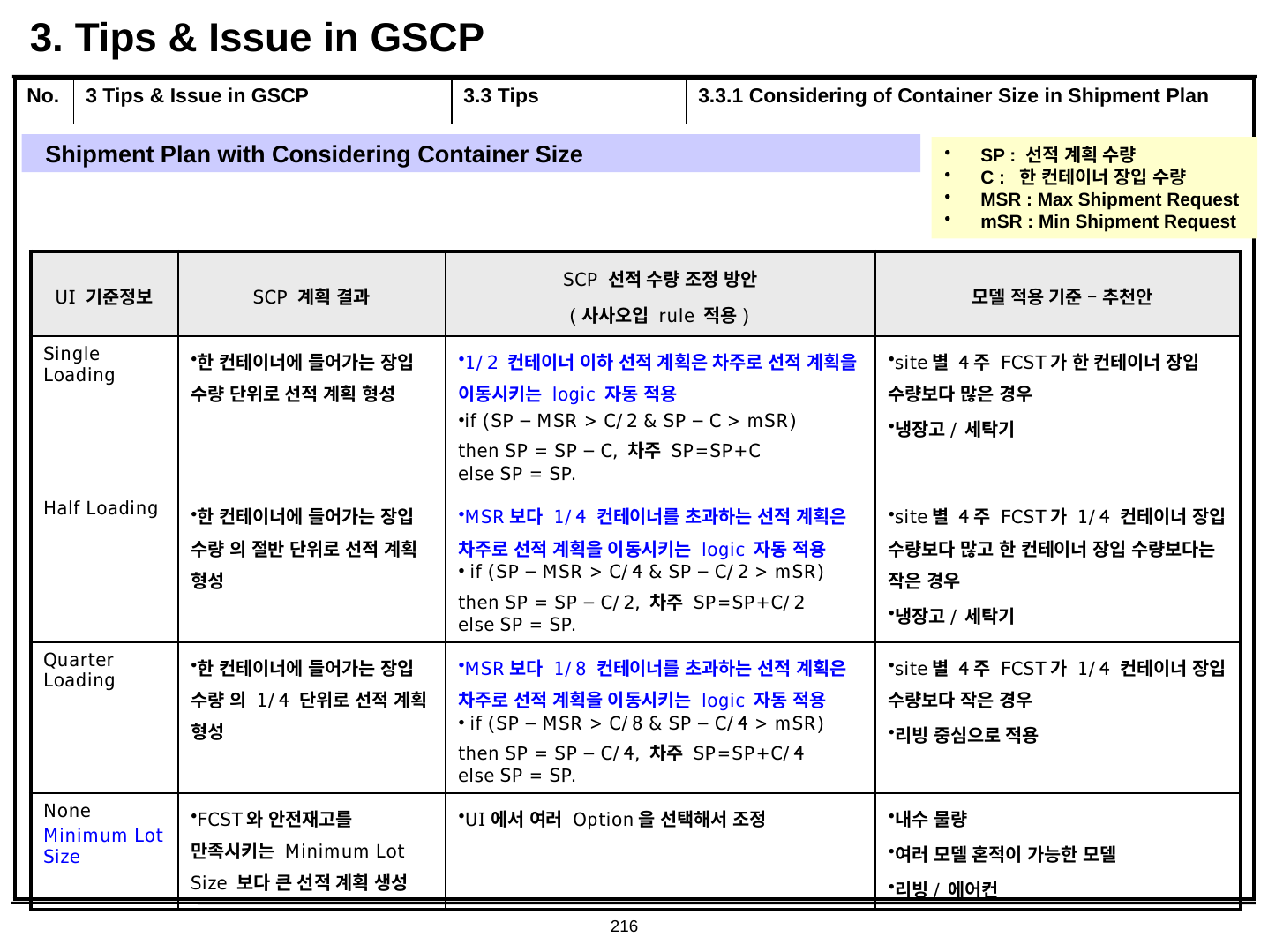

# 3. Tips & Issue in GSCP
| No. | 3 Tips & Issue in GSCP | 3.3 Tips | 3.3.1 Considering of Container Size in Shipment Plan |
| --- | --- | --- | --- |
|  |  |  |  |
Shipment Plan with Considering Container Size
 SP : 선적 계획 수량
 C :  한 컨테이너 장입 수량
 MSR : Max Shipment Request
 mSR : Min Shipment Request
| UI 기준정보 | SCP 계획 결과 | SCP 선적 수량 조정 방안 (사사오입 rule 적용) | 모델 적용 기준 – 추천안 |
| --- | --- | --- | --- |
| Single Loading | 한 컨테이너에 들어가는 장입 수량 단위로 선적 계획 형성 | 1/2 컨테이너 이하 선적 계획은 차주로 선적 계획을 이동시키는 logic 자동 적용 if (SP – MSR > C/2 & SP – C > mSR) then SP = SP – C, 차주 SP=SP+C else SP = SP. | site별 4주 FCST가 한 컨테이너 장입 수량보다 많은 경우 냉장고/세탁기 |
| Half Loading | 한 컨테이너에 들어가는 장입 수량 의 절반 단위로 선적 계획 형성 | MSR보다 1/4 컨테이너를 초과하는 선적 계획은 차주로 선적 계획을 이동시키는 logic 자동 적용 if (SP – MSR > C/4 & SP – C/2 > mSR) then SP = SP – C/2, 차주 SP=SP+C/2 else SP = SP. | site별 4주 FCST가 1/4 컨테이너 장입 수량보다 많고 한 컨테이너 장입 수량보다는 작은 경우 냉장고/세탁기 |
| Quarter Loading | 한 컨테이너에 들어가는 장입 수량 의 1/4 단위로 선적 계획 형성 | MSR보다 1/8 컨테이너를 초과하는 선적 계획은 차주로 선적 계획을 이동시키는 logic 자동 적용 if (SP – MSR > C/8 & SP – C/4 > mSR) then SP = SP – C/4, 차주 SP=SP+C/4 else SP = SP. | site별 4주 FCST가 1/4 컨테이너 장입 수량보다 작은 경우 리빙 중심으로 적용 |
| None Minimum Lot Size | FCST와 안전재고를 만족시키는 Minimum Lot Size 보다 큰 선적 계획 생성 | UI에서 여러 Option을 선택해서 조정 | 내수 물량 여러 모델 혼적이 가능한 모델 리빙/에어컨 |
216